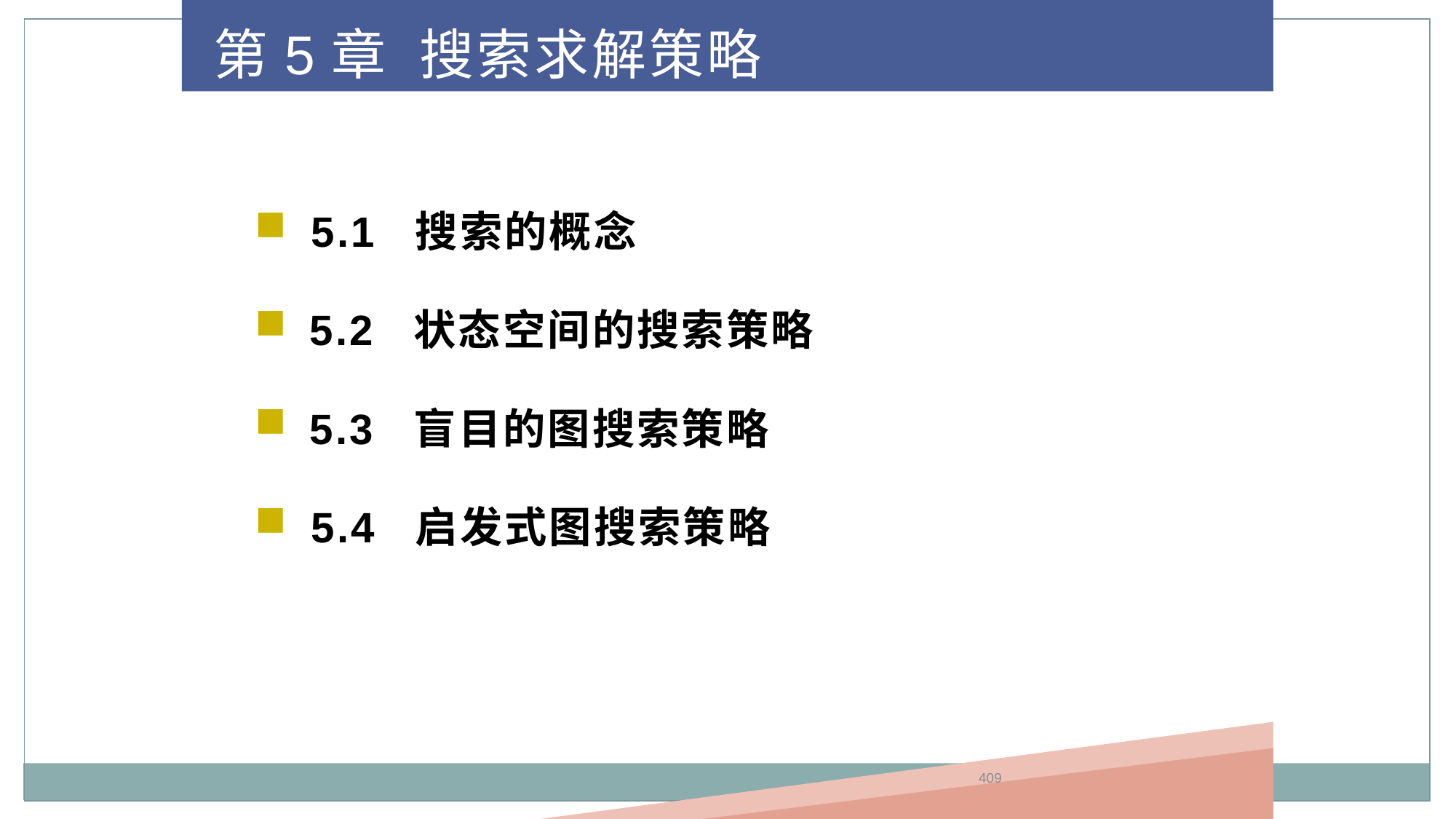

第5章  搜索求解策略
5.1  搜索的概念
5.2  状态空间的搜索策略
5.3  盲目的图搜索策略
5.4  启发式图搜索策略

409